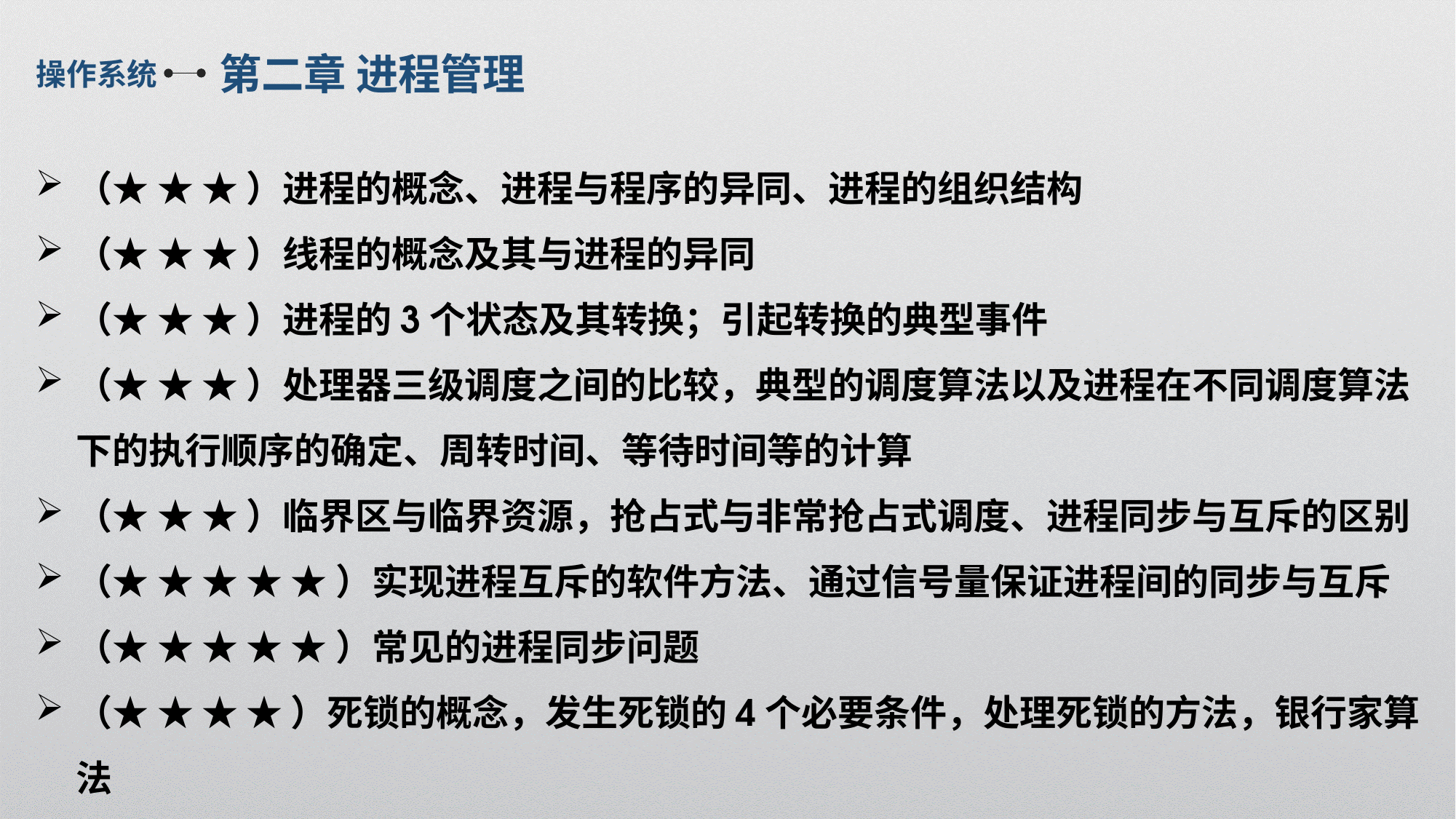

第二章 进程管理
操作系统
（★ ★ ★ ）进程的概念、进程与程序的异同、进程的组织结构
（★ ★ ★ ）线程的概念及其与进程的异同
（★ ★ ★ ）进程的3个状态及其转换；引起转换的典型事件
（★ ★ ★ ）处理器三级调度之间的比较，典型的调度算法以及进程在不同调度算法下的执行顺序的确定、周转时间、等待时间等的计算
（★ ★ ★ ）临界区与临界资源，抢占式与非常抢占式调度、进程同步与互斥的区别
（★ ★ ★ ★ ★ ）实现进程互斥的软件方法、通过信号量保证进程间的同步与互斥
（★ ★ ★ ★ ★ ）常见的进程同步问题
（★ ★ ★ ★ ）死锁的概念，发生死锁的4个必要条件，处理死锁的方法，银行家算法